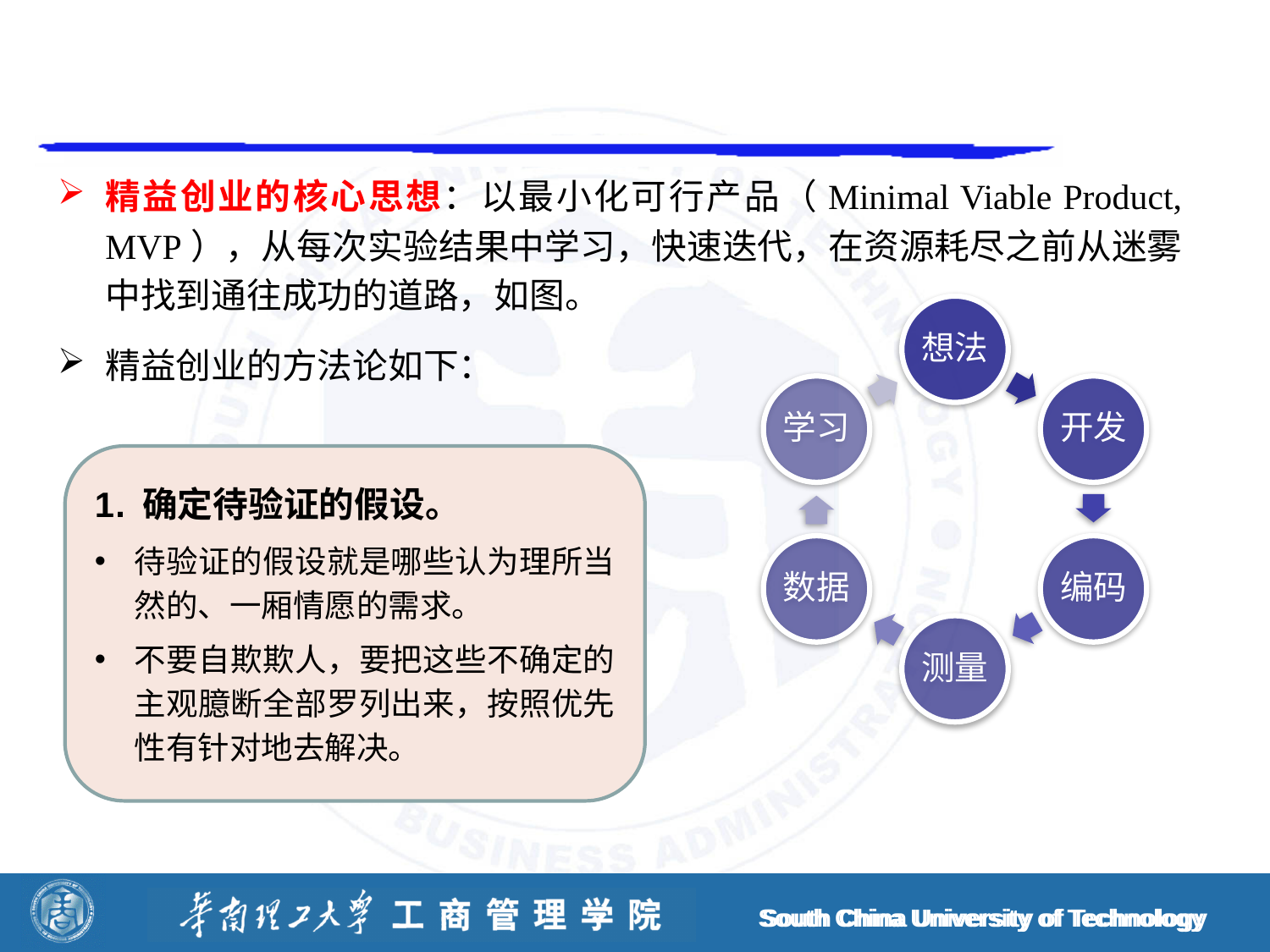

精益创业的核心思想：以最小化可行产品（Minimal Viable Product, MVP），从每次实验结果中学习，快速迭代，在资源耗尽之前从迷雾中找到通往成功的道路，如图。
精益创业的方法论如下：
想法

开发

编码

测量

数据

学习

确定待验证的假设。
待验证的假设就是哪些认为理所当然的、一厢情愿的需求。
不要自欺欺人，要把这些不确定的主观臆断全部罗列出来，按照优先性有针对地去解决。
South China University of Technology
South China University of Technology